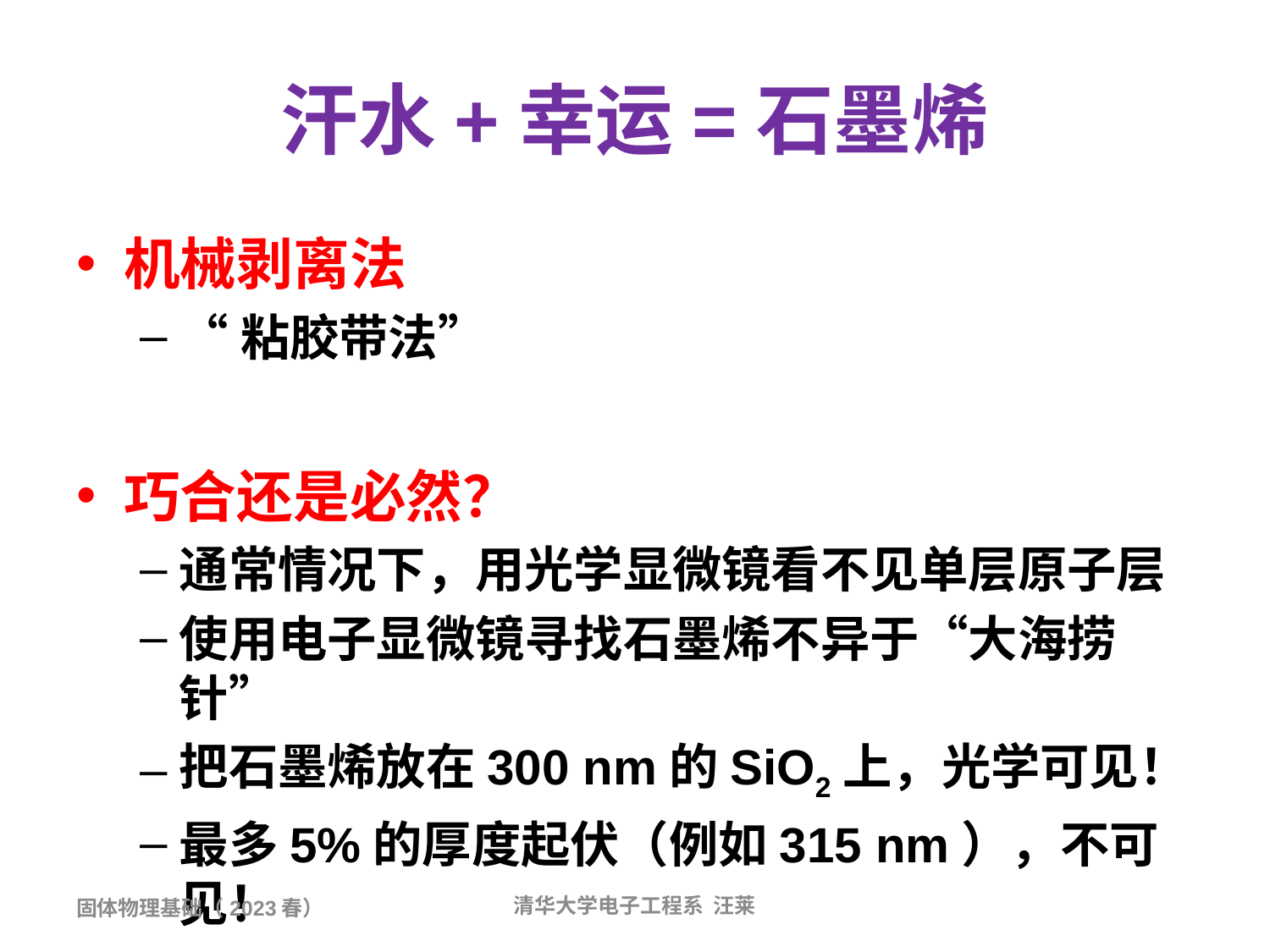

# 汗水+幸运=石墨烯
机械剥离法
“粘胶带法”

巧合还是必然？
通常情况下，用光学显微镜看不见单层原子层
使用电子显微镜寻找石墨烯不异于“大海捞针”
把石墨烯放在300 nm的SiO2上，光学可见！
最多5%的厚度起伏（例如315 nm），不可见！
固体物理基础（2023春）
清华大学电子工程系  汪莱
20